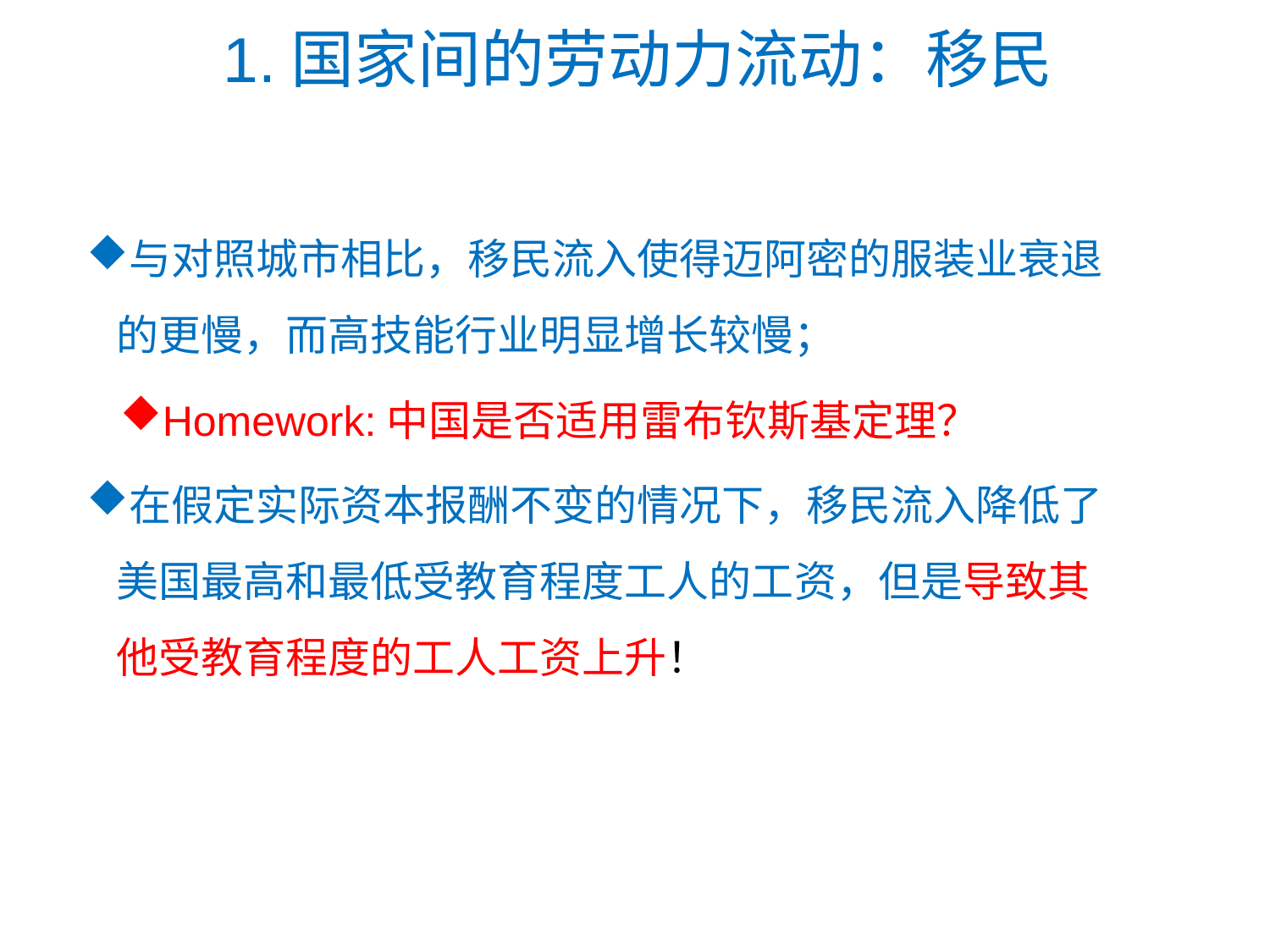

# 1.国家间的劳动力流动：移民
与对照城市相比，移民流入使得迈阿密的服装业衰退的更慢，而高技能行业明显增长较慢；
Homework:中国是否适用雷布钦斯基定理？
在假定实际资本报酬不变的情况下，移民流入降低了美国最高和最低受教育程度工人的工资，但是导致其他受教育程度的工人工资上升！